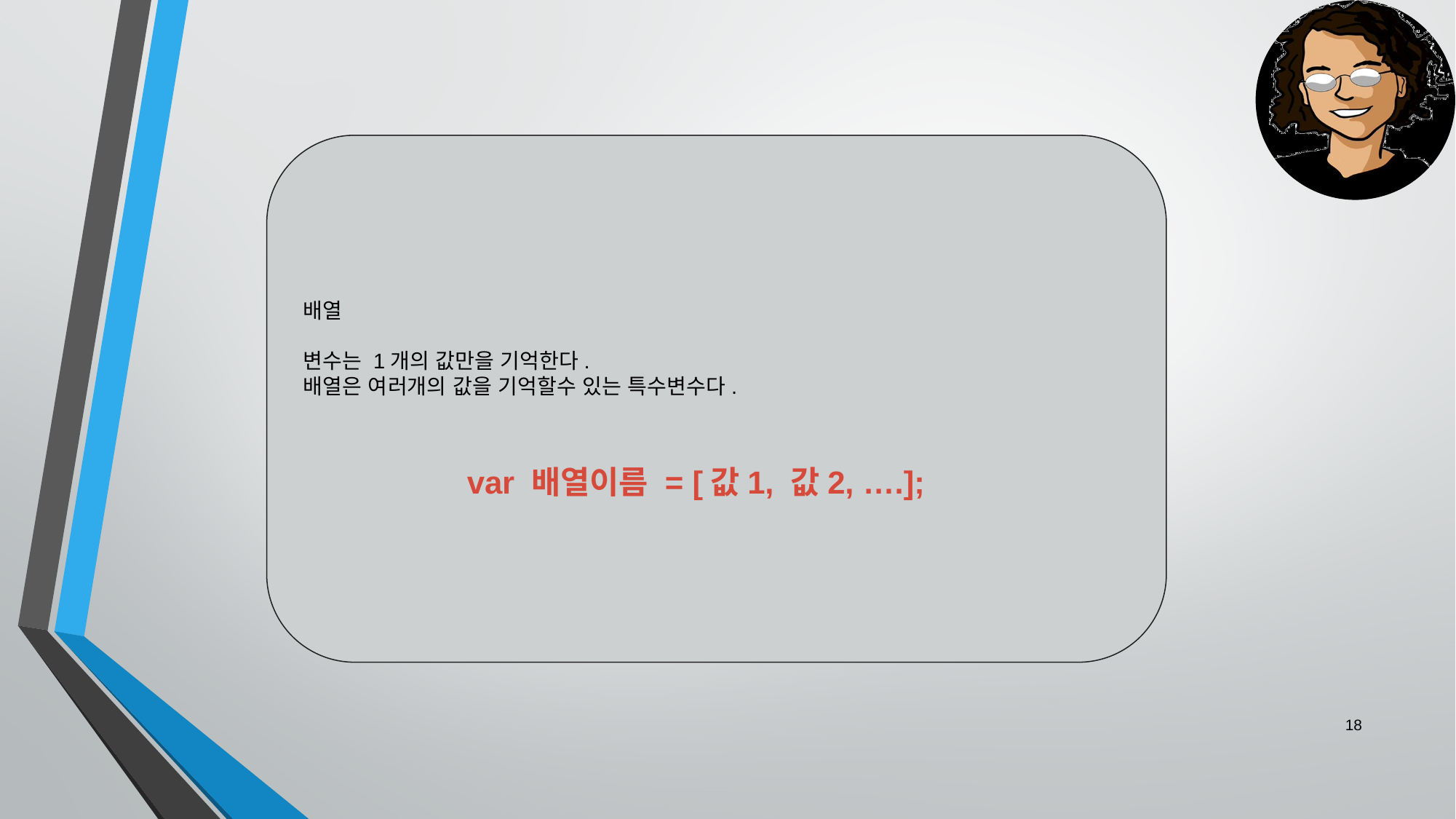

배열

변수는 1개의 값만을 기억한다.
배열은 여러개의 값을 기억할수 있는 특수변수다.

var 배열이름 = [값1, 값2, ….];
18